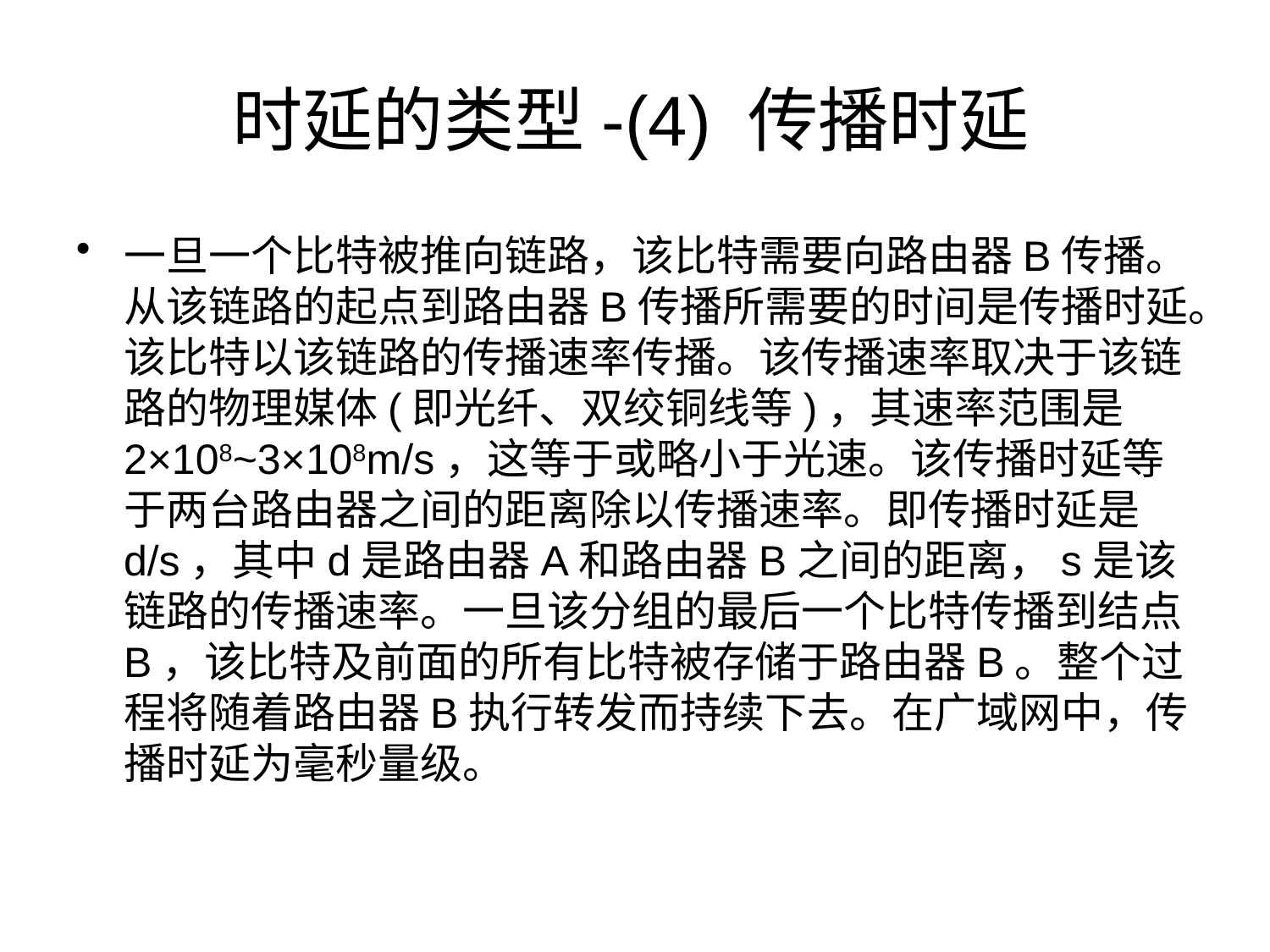

# 时延的类型-(4) 传播时延
一旦一个比特被推向链路，该比特需要向路由器B传播。从该链路的起点到路由器B传播所需要的时间是传播时延。该比特以该链路的传播速率传播。该传播速率取决于该链路的物理媒体(即光纤、双绞铜线等)，其速率范围是2×108~3×108m/s，这等于或略小于光速。该传播时延等于两台路由器之间的距离除以传播速率。即传播时延是d/s，其中d是路由器A和路由器B之间的距离，s是该链路的传播速率。一旦该分组的最后一个比特传播到结点B，该比特及前面的所有比特被存储于路由器B。整个过程将随着路由器B执行转发而持续下去。在广域网中，传播时延为毫秒量级。